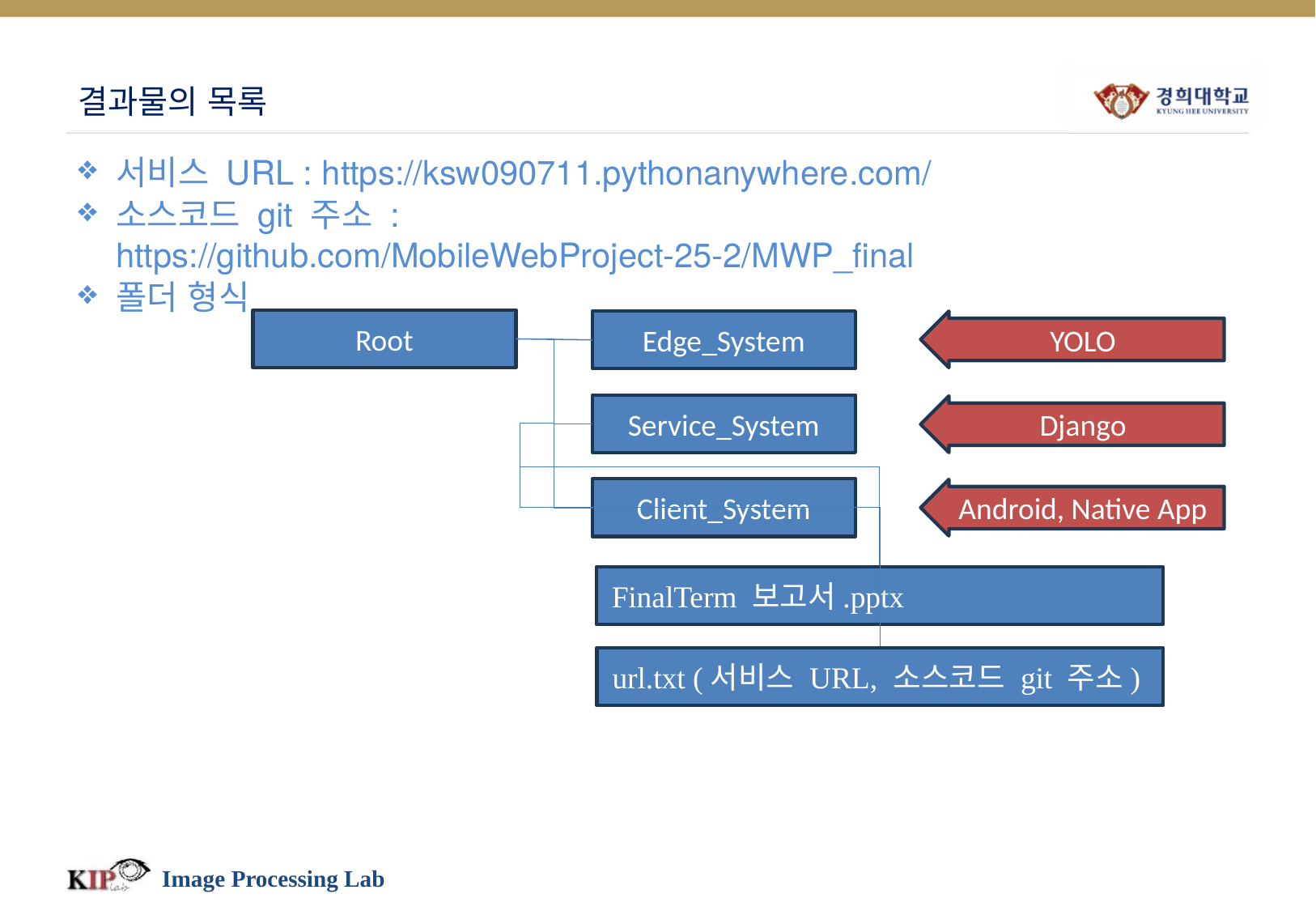

# 결과물의 목록
서비스 URL : https://ksw090711.pythonanywhere.com/
소스코드 git 주소 : https://github.com/MobileWebProject-25-2/MWP_final
폴더 형식

Root

Edge_System

YOLO

Service_System

Django

Client_System

Android, Native App

FinalTerm 보고서.pptx

url.txt (서비스 URL, 소스코드 git 주소)
Image Processing Lab